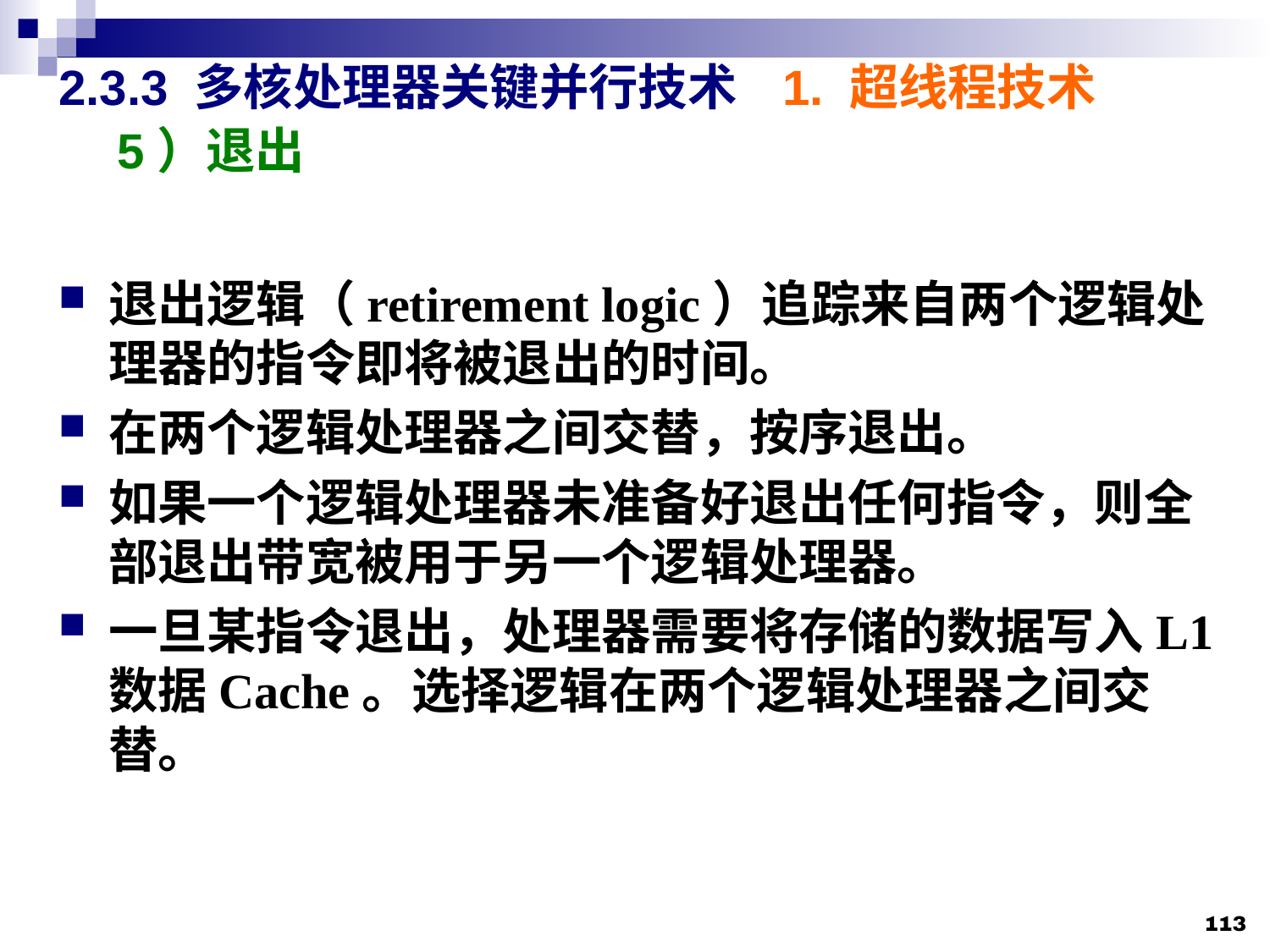

# 2.3.3 多核处理器关键并行技术
1. 超线程技术
5）退出
退出逻辑（retirement logic）追踪来自两个逻辑处理器的指令即将被退出的时间。
在两个逻辑处理器之间交替，按序退出。
如果一个逻辑处理器未准备好退出任何指令，则全部退出带宽被用于另一个逻辑处理器。
一旦某指令退出，处理器需要将存储的数据写入L1数据Cache。选择逻辑在两个逻辑处理器之间交替。
113